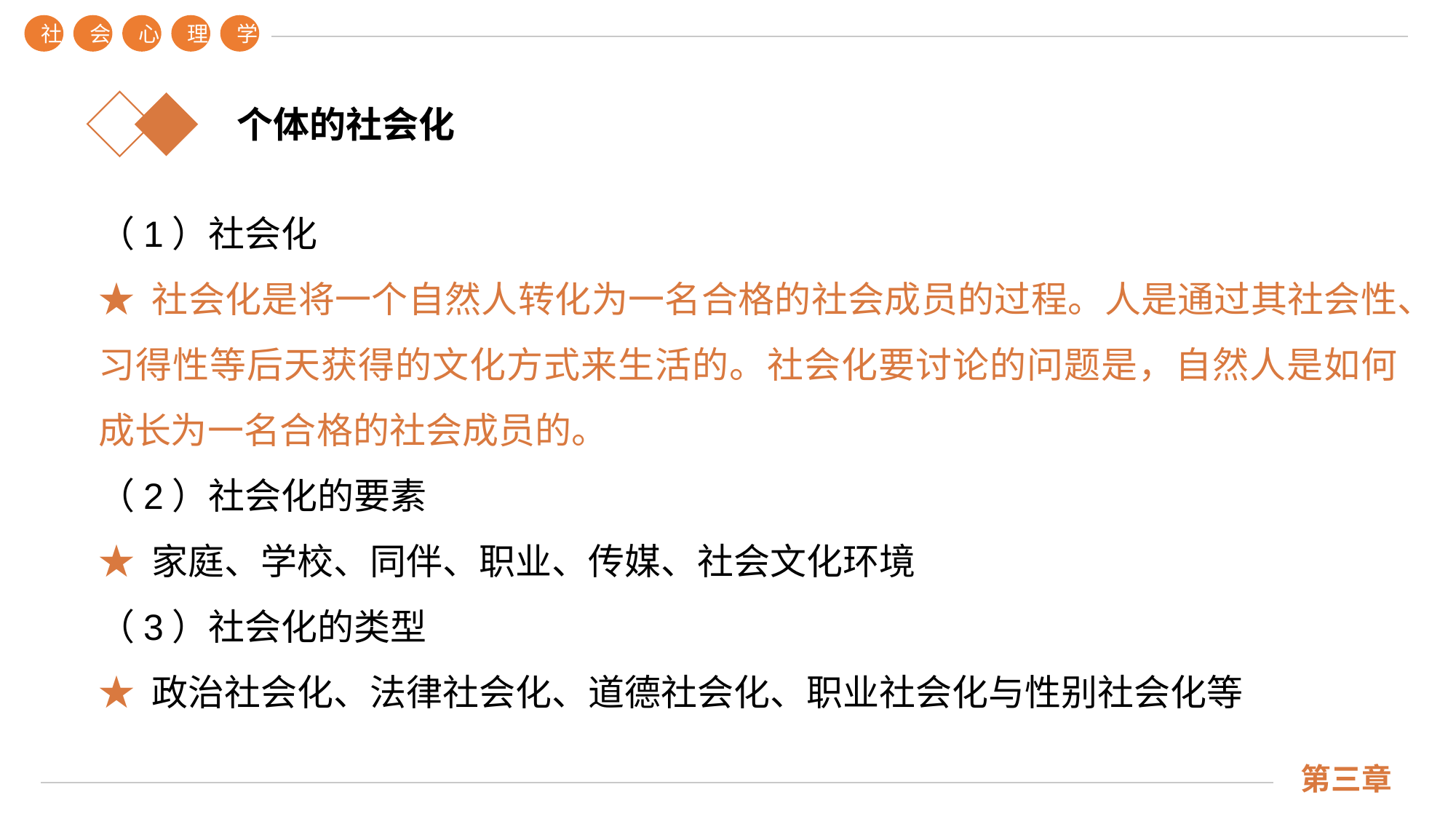

社
会
心
理
学
第三章

个体的社会化
（1）社会化
★ 社会化是将一个自然人转化为一名合格的社会成员的过程。人是通过其社会性、习得性等后天获得的文化方式来生活的。社会化要讨论的问题是，自然人是如何成长为一名合格的社会成员的。
（2）社会化的要素
★ 家庭、学校、同伴、职业、传媒、社会文化环境
（3）社会化的类型
★ 政治社会化、法律社会化、道德社会化、职业社会化与性别社会化等